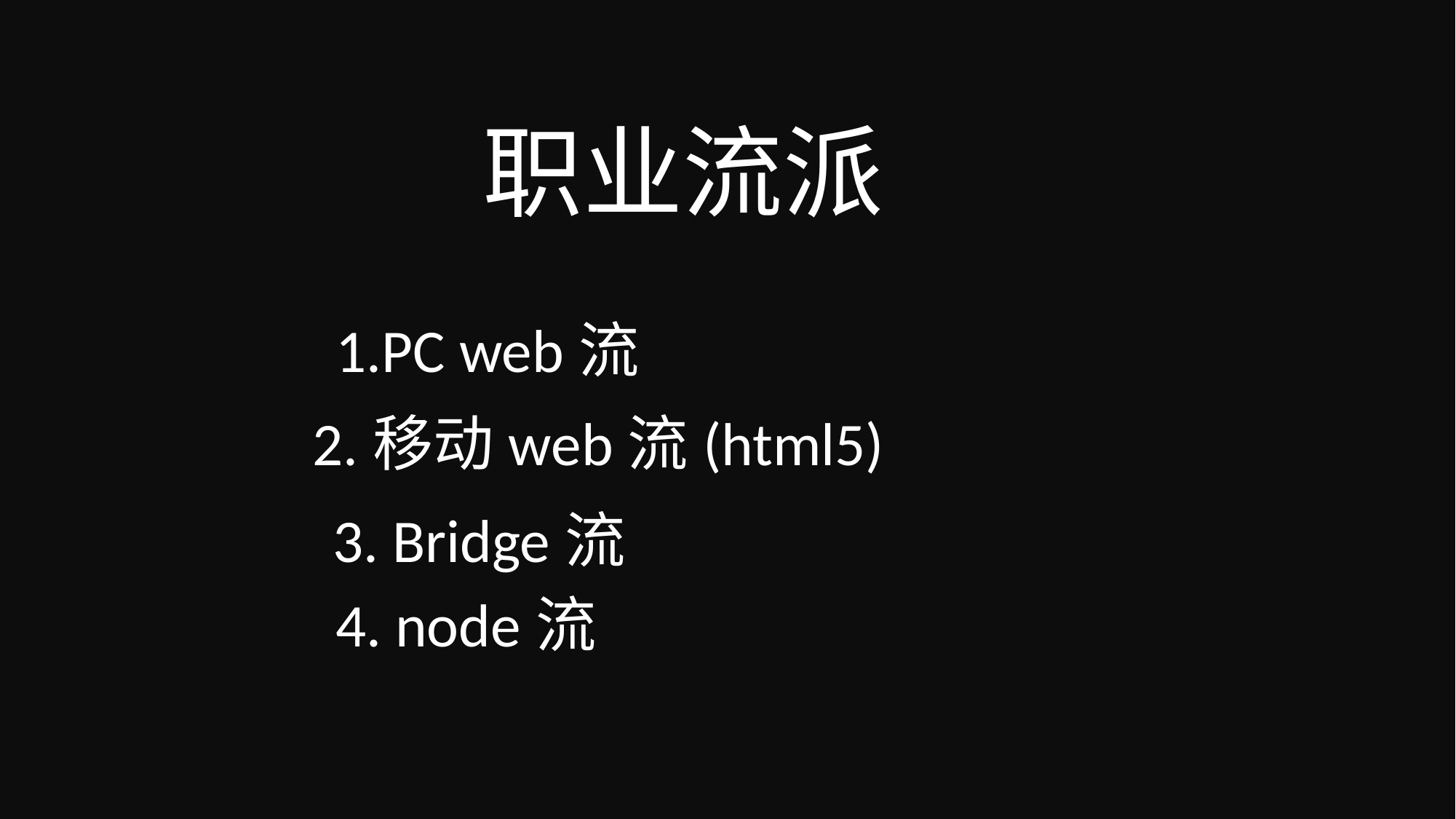

职业流派
1.PC web流
2.移动web流(html5)
3. Bridge流
4. node流